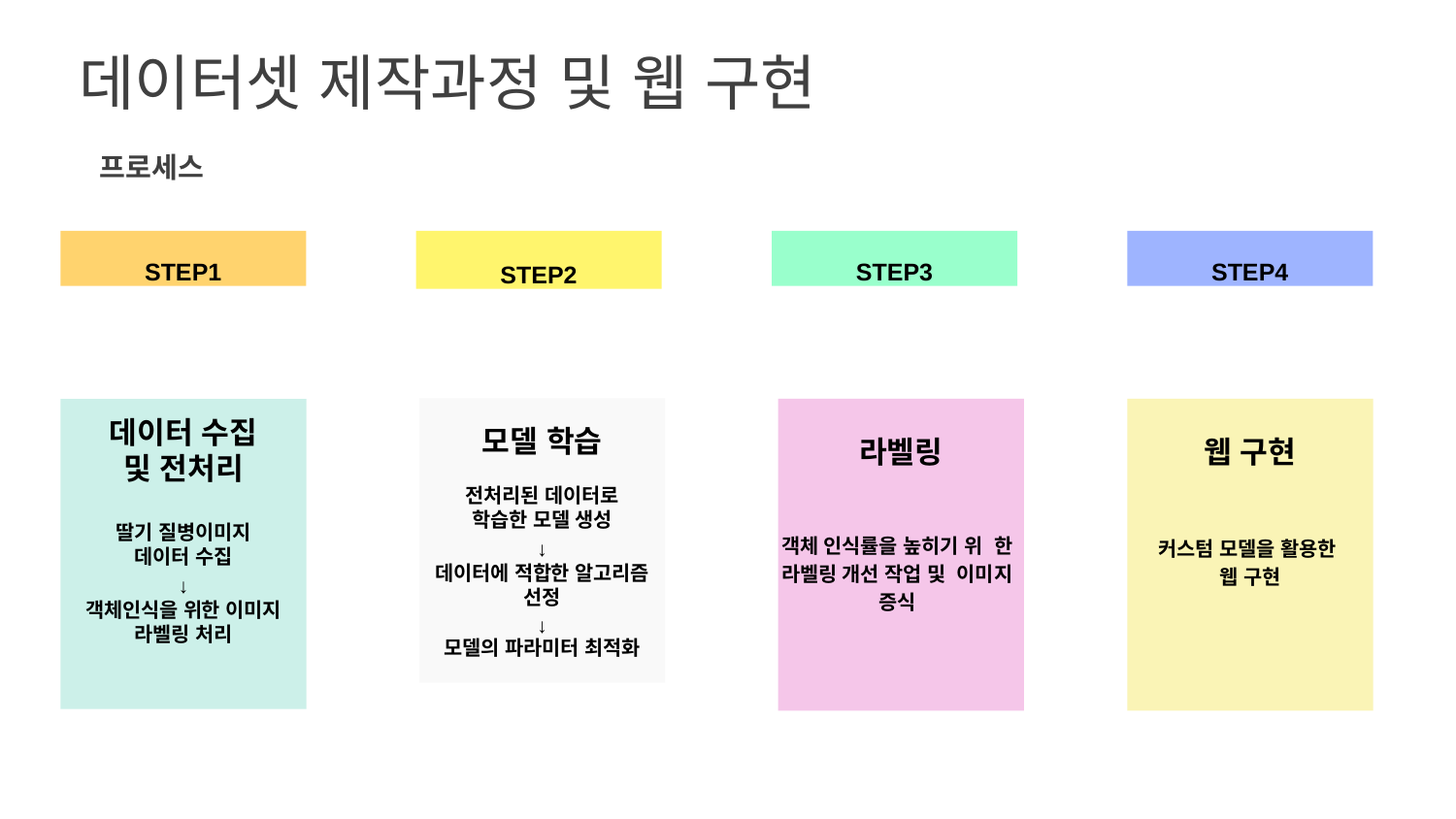

# 데이터셋 제작과정 및 웹 구현
프로세스
STEP1

STEP2
STEP3
STEP4

모델 학습

전처리된 데이터로
학습한 모델 생성
↓
데이터에 적합한 알고리즘
선정
↓
모델의 파라미터 최적화

라벨링

객체 인식률을 높히기 위  한 라벨링 개선 작업 및  이미지 증식

웹 구현

커스텀 모델을 활용한  웹 구현
데이터 수집
및 전처리

딸기 질병이미지
데이터 수집
↓
객체인식을 위한 이미지
라벨링 처리